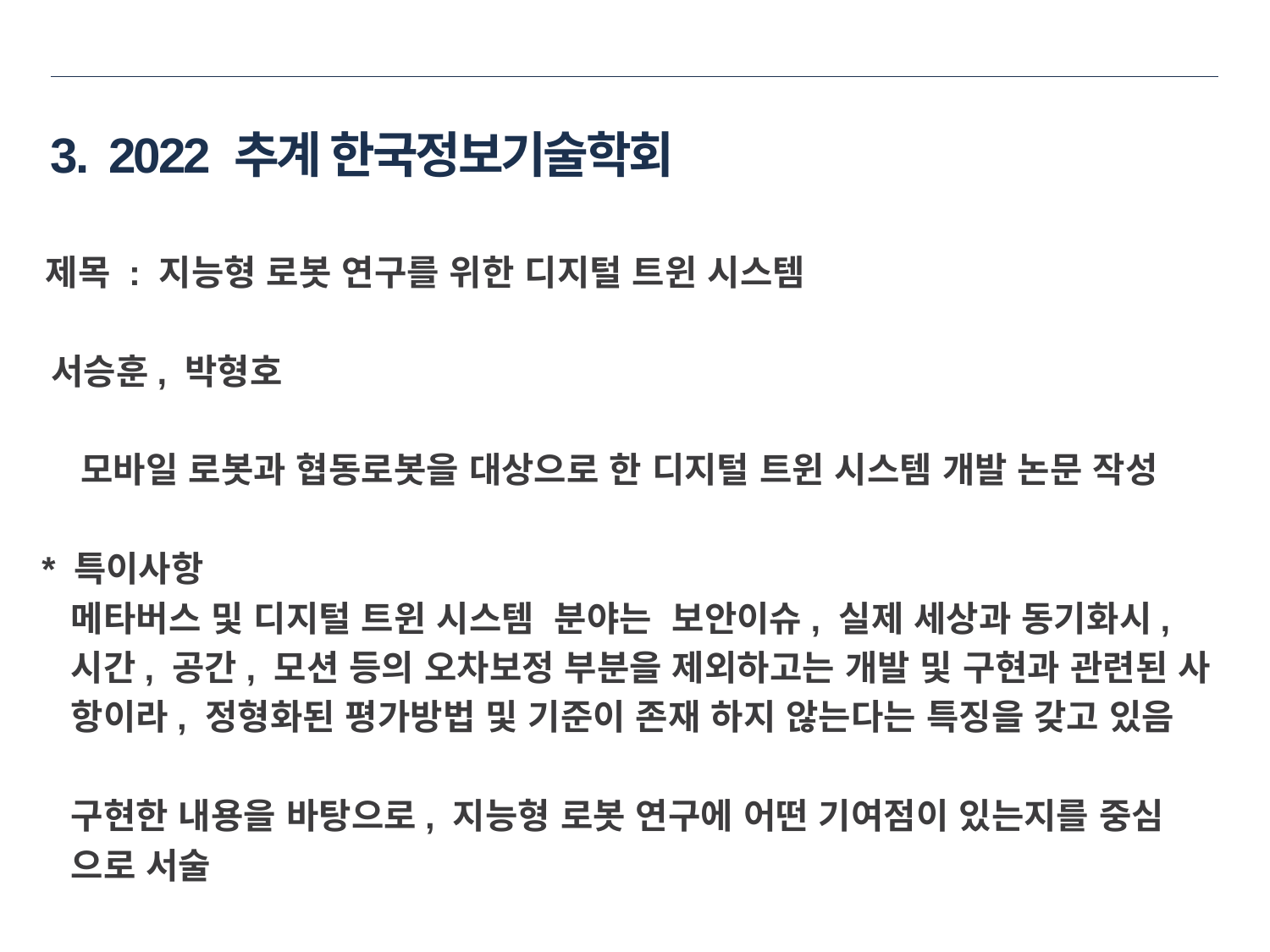

3.  2022 추계 한국정보기술학회

   제목 : 지능형 로봇 연구를 위한 디지털 트윈 시스템

   서승훈, 박형호

      모바일 로봇과 협동로봇을 대상으로 한 디지털 트윈 시스템 개발 논문 작성

   * 특이사항
     메타버스 및 디지털 트윈 시스템  분야는  보안이슈, 실제 세상과 동기화시,
     시간, 공간, 모션 등의 오차보정 부분을 제외하고는 개발 및 구현과 관련된 사
     항이라, 정형화된 평가방법 및 기준이 존재 하지 않는다는 특징을 갖고 있음

     구현한 내용을 바탕으로, 지능형 로봇 연구에 어떤 기여점이 있는지를 중심
     으로 서술